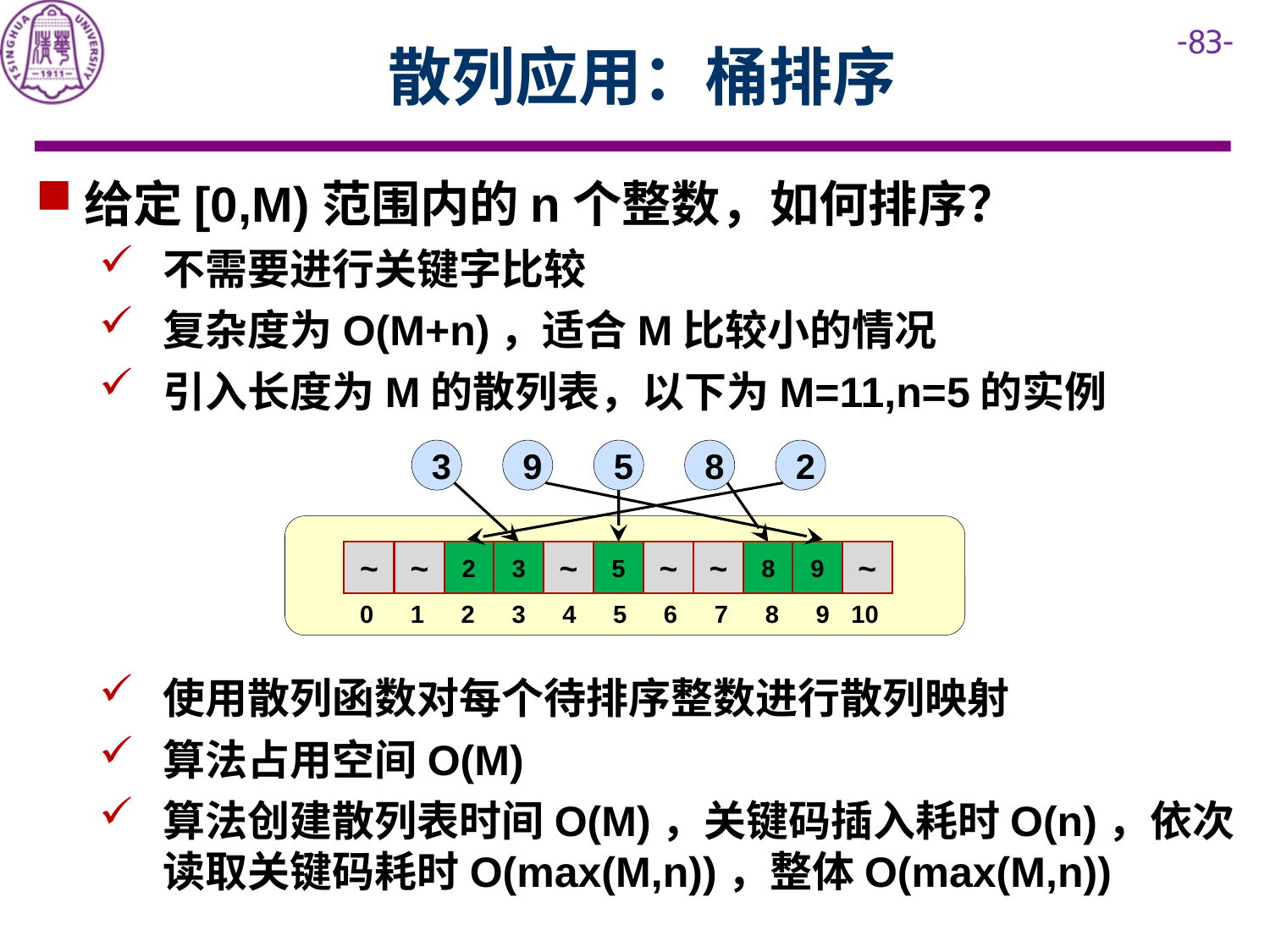

# 散列应用：桶排序
给定[0,M)范围内的n个整数，如何排序？
不需要进行关键字比较
复杂度为O(M+n)，适合M比较小的情况
引入长度为M的散列表，以下为M=11,n=5的实例

使用散列函数对每个待排序整数进行散列映射
算法占用空间O(M)
算法创建散列表时间O(M)，关键码插入耗时O(n)，依次读取关键码耗时O(max(M,n))，整体O(max(M,n))
3
9
5
8
2

~
9
~
~
2
3
~
5
~
~
8
0
1
2
3
4
5
6
7
8
9
10